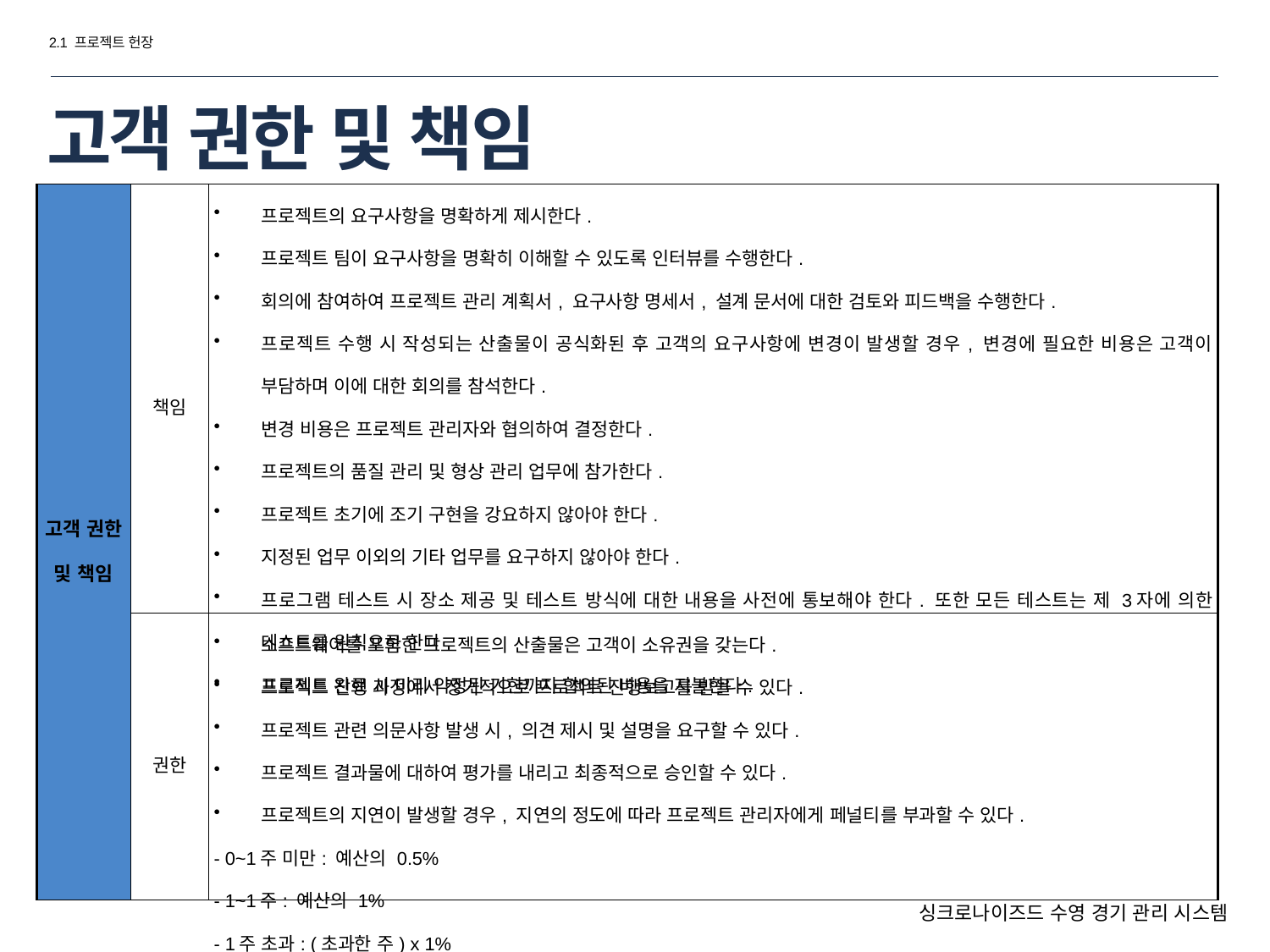

2.1 프로젝트 헌장
# 고객 권한 및 책임
| 고객 권한 및 책임 | 책임 | 프로젝트의 요구사항을 명확하게 제시한다. 프로젝트 팀이 요구사항을 명확히 이해할 수 있도록 인터뷰를 수행한다. 회의에 참여하여 프로젝트 관리 계획서, 요구사항 명세서, 설계 문서에 대한 검토와 피드백을 수행한다. 프로젝트 수행 시 작성되는 산출물이 공식화된 후 고객의 요구사항에 변경이 발생할 경우, 변경에 필요한 비용은 고객이 부담하며 이에 대한 회의를 참석한다. 변경 비용은 프로젝트 관리자와 협의하여 결정한다. 프로젝트의 품질 관리 및 형상 관리 업무에 참가한다. 프로젝트 초기에 조기 구현을 강요하지 않아야 한다. 지정된 업무 이외의 기타 업무를 요구하지 않아야 한다. 프로그램 테스트 시 장소 제공 및 테스트 방식에 대한 내용을 사전에 통보해야 한다. 또한 모든 테스트는 제 3자에 의한 테스트를 원칙으로 한다. 프로젝트 완료 시 미리 약정된 기한까지 합의된 비용을 지불한다. |
| --- | --- | --- |
|  | 권한 | 소프트웨어를 포함한 프로젝트의 산출물은 고객이 소유권을 갖는다. 프로젝트 진행 과정에서 정기적으로 프로젝트 진행보고를 받을 수 있다. 프로젝트 관련 의문사항 발생 시, 의견 제시 및 설명을 요구할 수 있다. 프로젝트 결과물에 대하여 평가를 내리고 최종적으로 승인할 수 있다. 프로젝트의 지연이 발생할 경우, 지연의 정도에 따라 프로젝트 관리자에게 페널티를 부과할 수 있다. - 0~1주 미만: 예산의 0.5% - 1~1주: 예산의 1% - 1주 초과: (초과한 주) x 1% |
싱크로나이즈드 수영 경기 관리 시스템